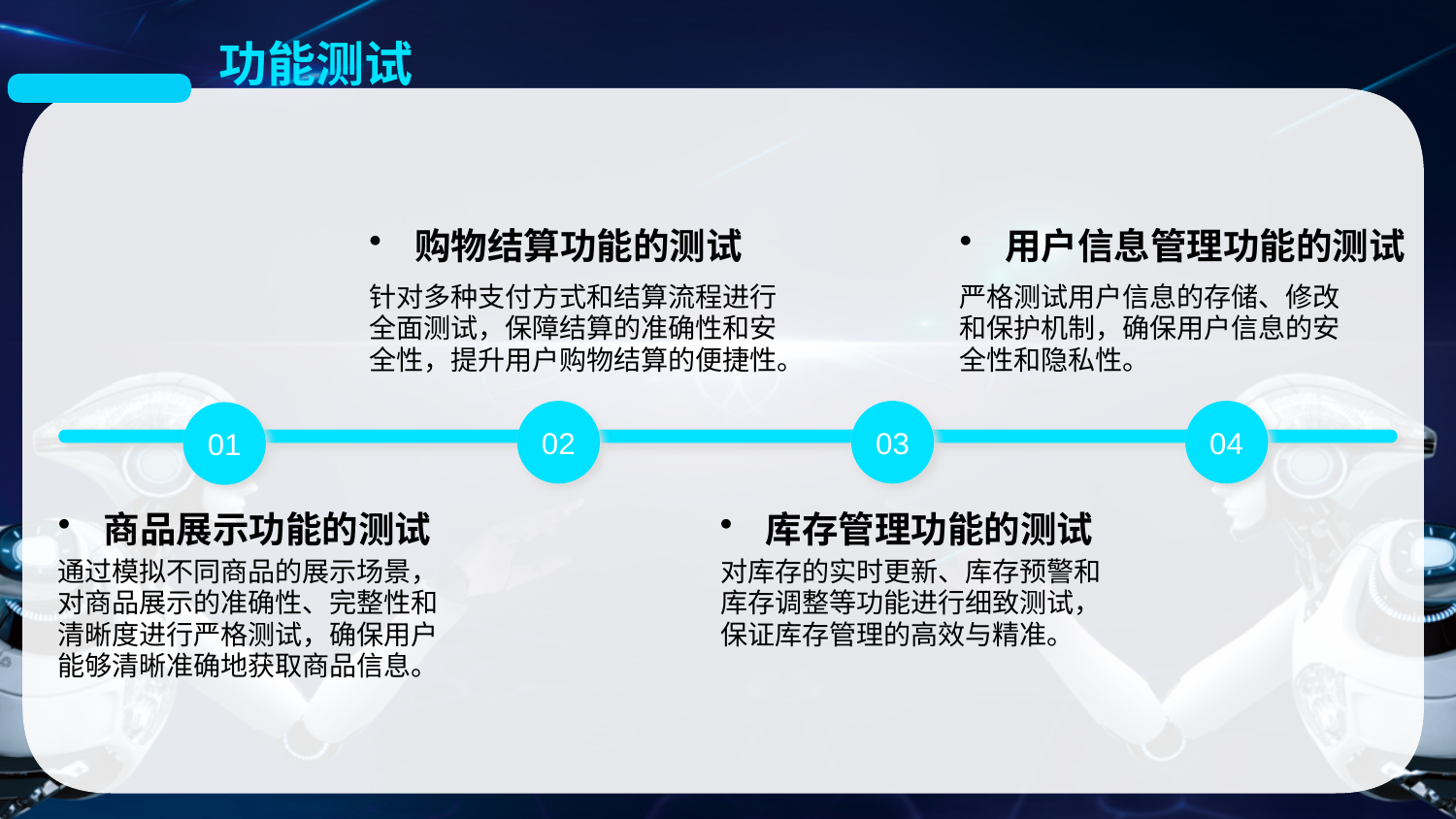

功能测试

购物结算功能的测试
用户信息管理功能的测试
针对多种支付方式和结算流程进行全面测试，保障结算的准确性和安全性，提升用户购物结算的便捷性。
严格测试用户信息的存储、修改和保护机制，确保用户信息的安全性和隐私性。

02

03

04

01

商品展示功能的测试
库存管理功能的测试
通过模拟不同商品的展示场景，对商品展示的准确性、完整性和清晰度进行严格测试，确保用户能够清晰准确地获取商品信息。
对库存的实时更新、库存预警和库存调整等功能进行细致测试，保证库存管理的高效与精准。